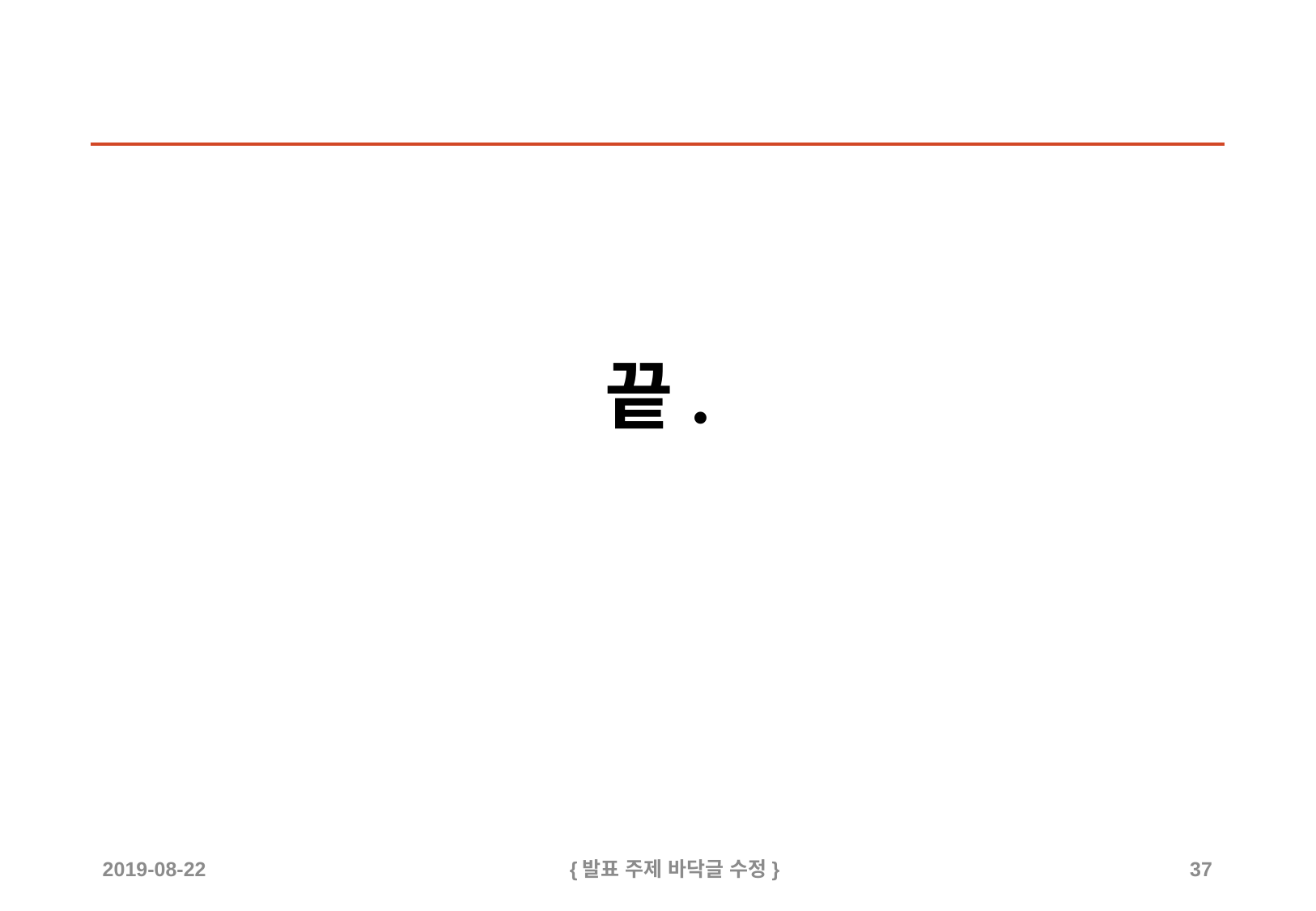

# 끝.
2019-08-22
{발표 주제 바닥글 수정}
37